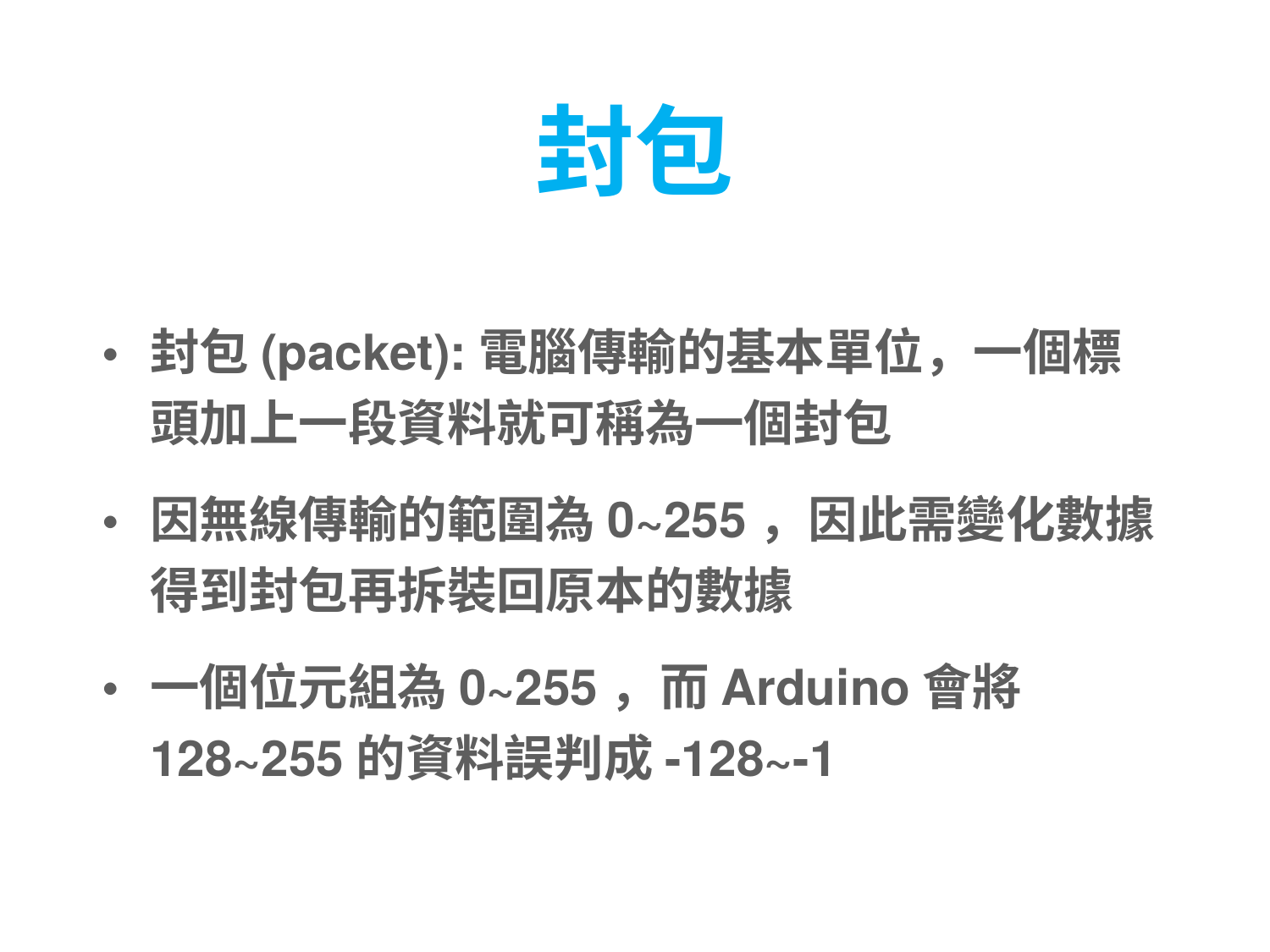

# 封包
封包(packet):電腦傳輸的基本單位，一個標頭加上一段資料就可稱為一個封包

因無線傳輸的範圍為0~255，因此需變化數據得到封包再拆裝回原本的數據

一個位元組為0~255，而Arduino會將128~255的資料誤判成-128~-1